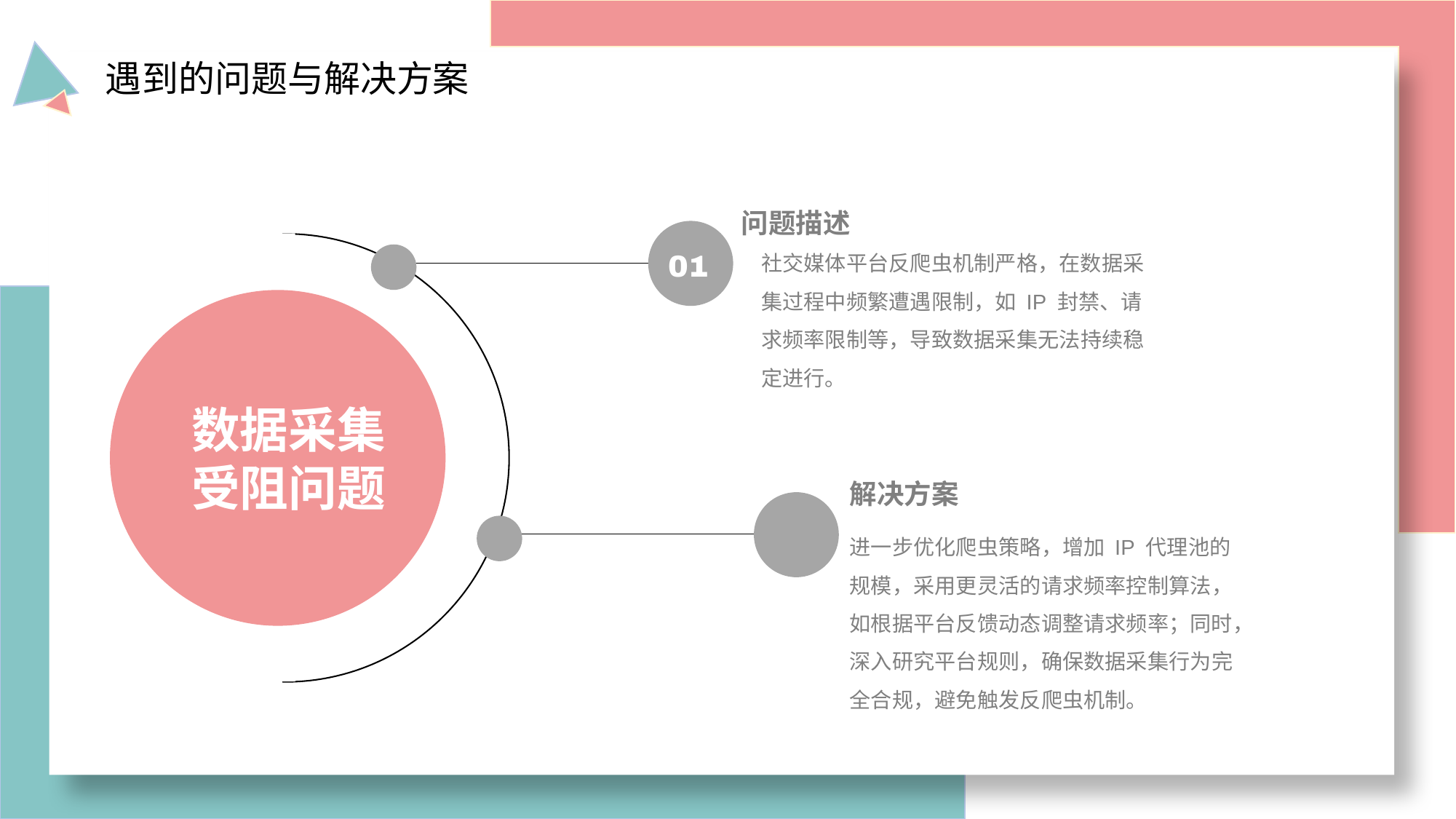

遇到的问题与解决方案
问题描述

社交媒体平台反爬虫机制严格，在数据采集过程中频繁遭遇限制，如 IP 封禁、请求频率限制等，导致数据采集无法持续稳定进行。
关键词

01

数据采集受阻问题
解决方案

进一步优化爬虫策略，增加 IP 代理池的规模，采用更灵活的请求频率控制算法，如根据平台反馈动态调整请求频率；同时，深入研究平台规则，确保数据采集行为完全合规，避免触发反爬虫机制。